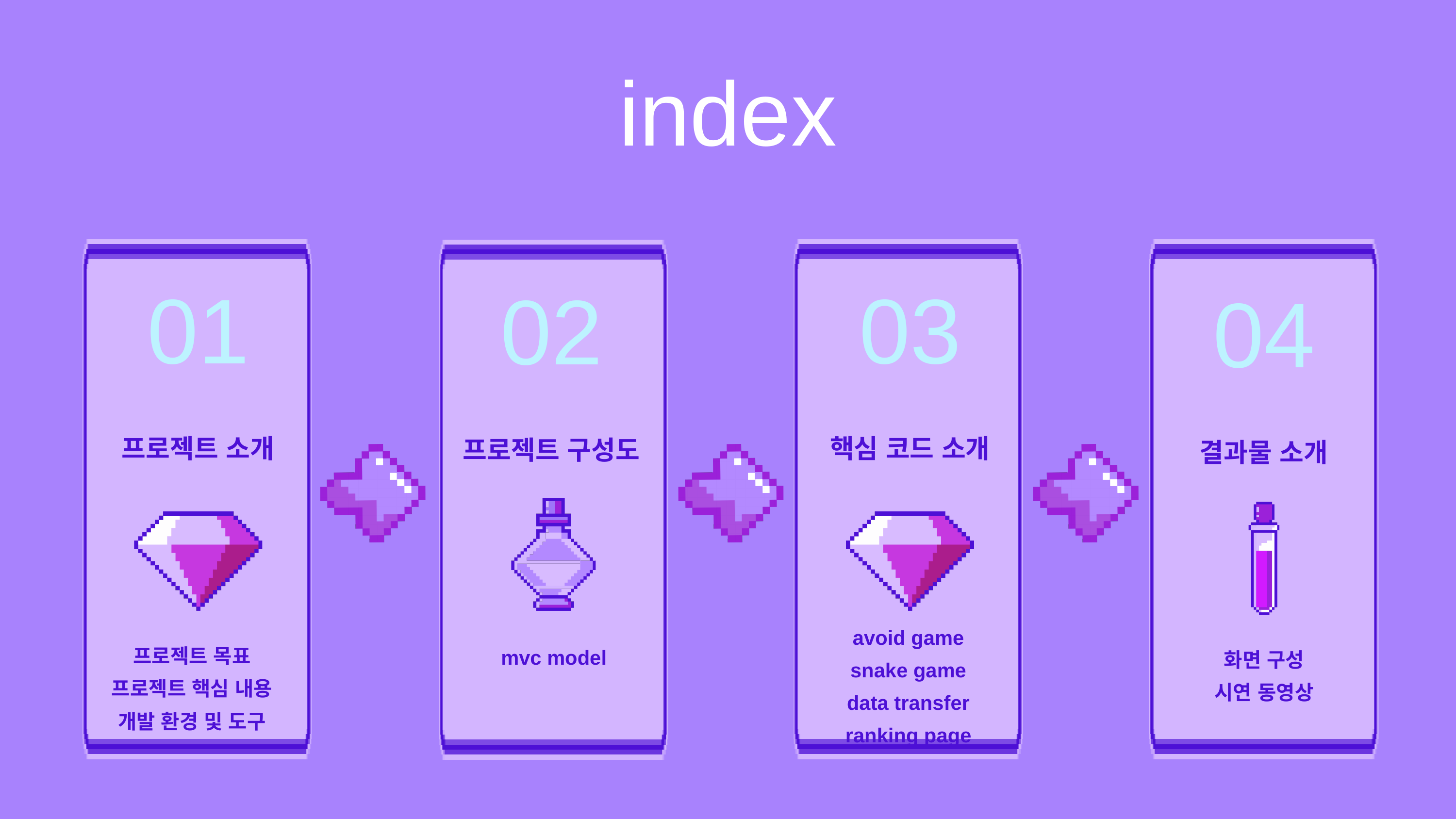

index
01
03
02
04

프로젝트 소개
핵심 코드 소개
프로젝트 구성도
결과물 소개

avoid game
snake game
data transfer
ranking page
프로젝트 목표
프로젝트 핵심 내용
개발 환경 및 도구
mvc model
화면 구성
시연 동영상